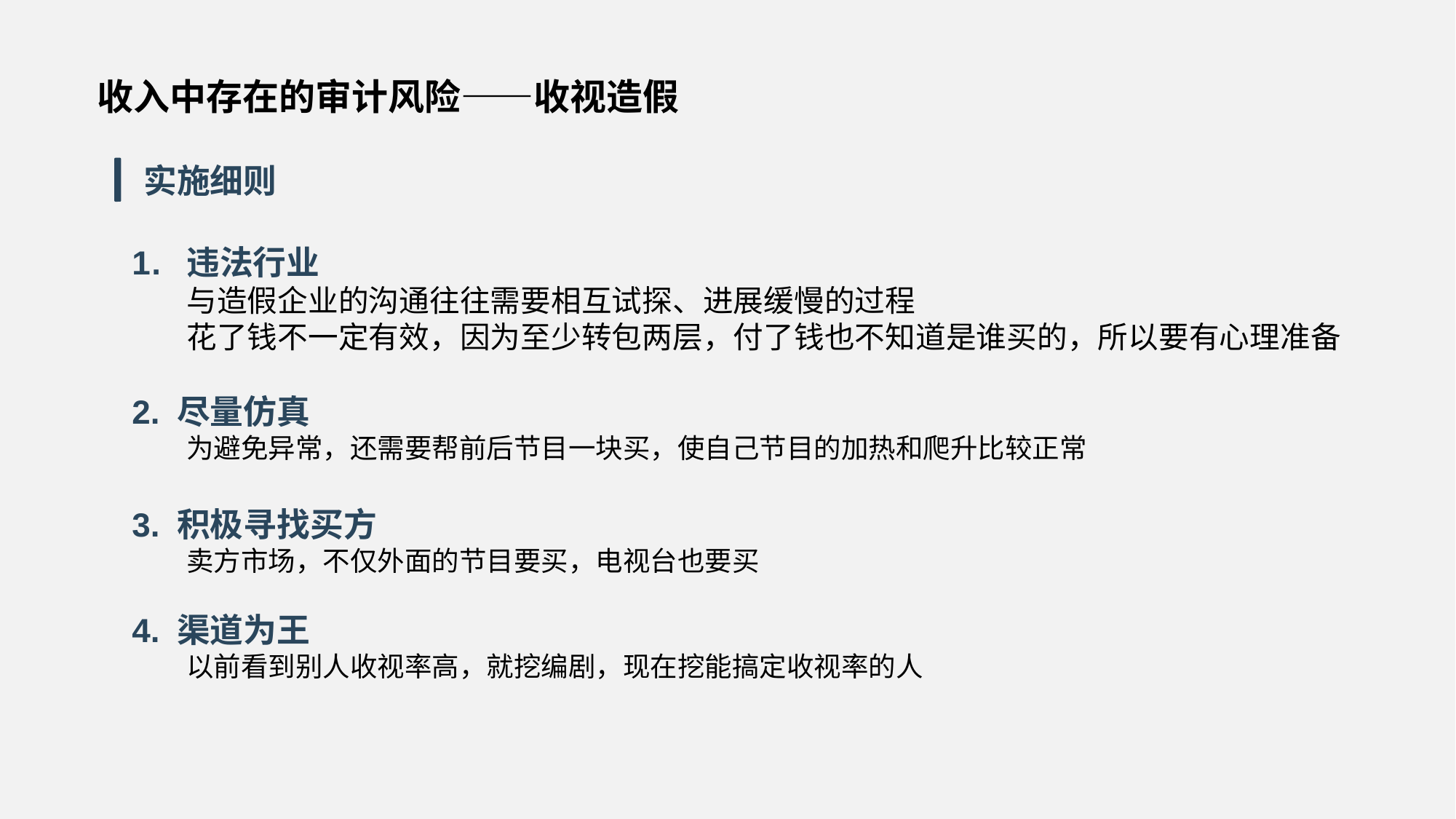

收入中存在的审计风险——收视造假
实施细则

违法行业
与造假企业的沟通往往需要相互试探、进展缓慢的过程
花了钱不一定有效，因为至少转包两层，付了钱也不知道是谁买的，所以要有心理准备

2. 尽量仿真
为避免异常，还需要帮前后节目一块买，使自己节目的加热和爬升比较正常

3. 积极寻找买方
卖方市场，不仅外面的节目要买，电视台也要买

4. 渠道为王
以前看到别人收视率高，就挖编剧，现在挖能搞定收视率的人